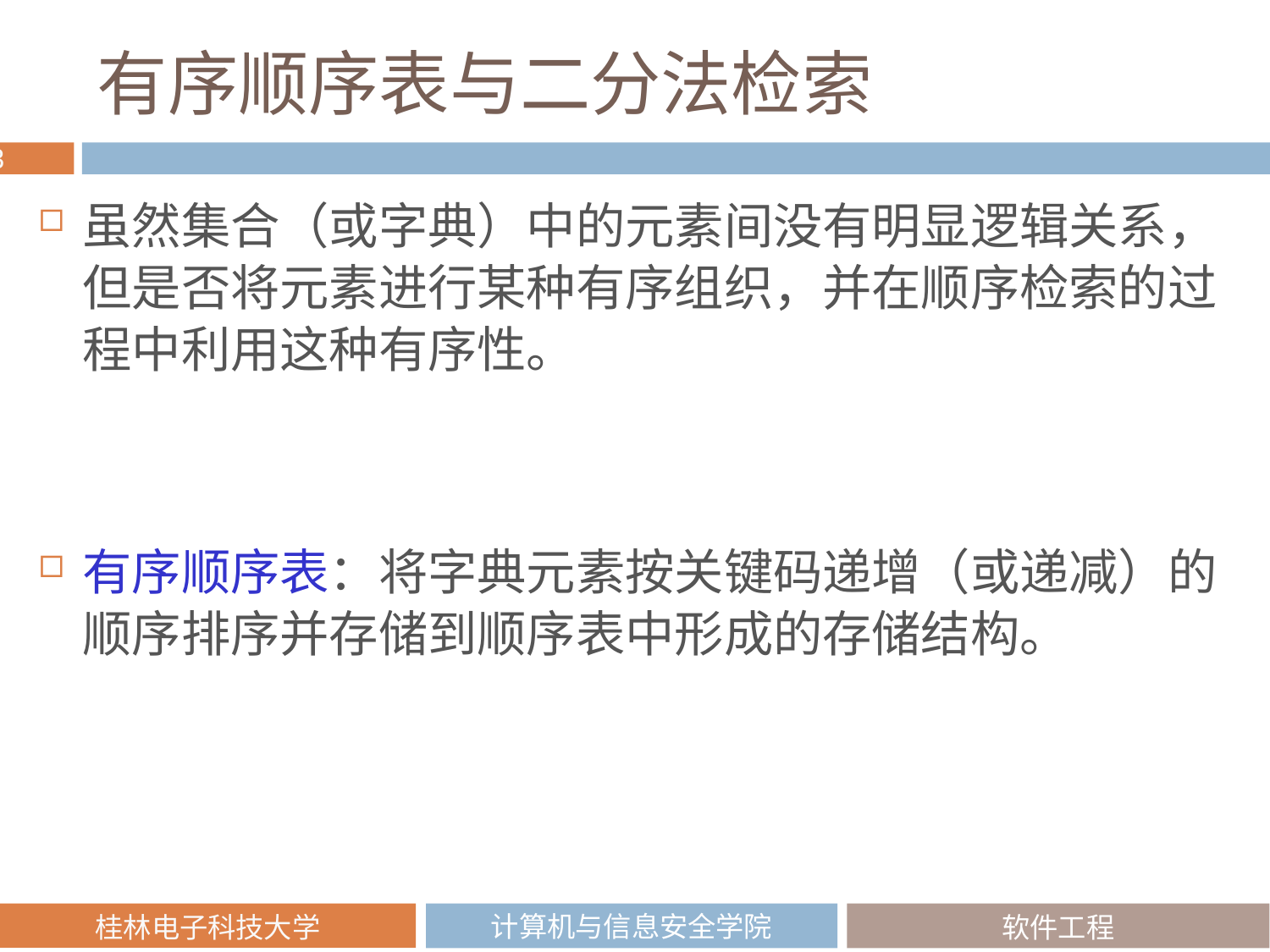

# 有序顺序表与二分法检索
虽然集合（或字典）中的元素间没有明显逻辑关系，但是否将元素进行某种有序组织，并在顺序检索的过程中利用这种有序性。

有序顺序表：将字典元素按关键码递增（或递减）的顺序排序并存储到顺序表中形成的存储结构。